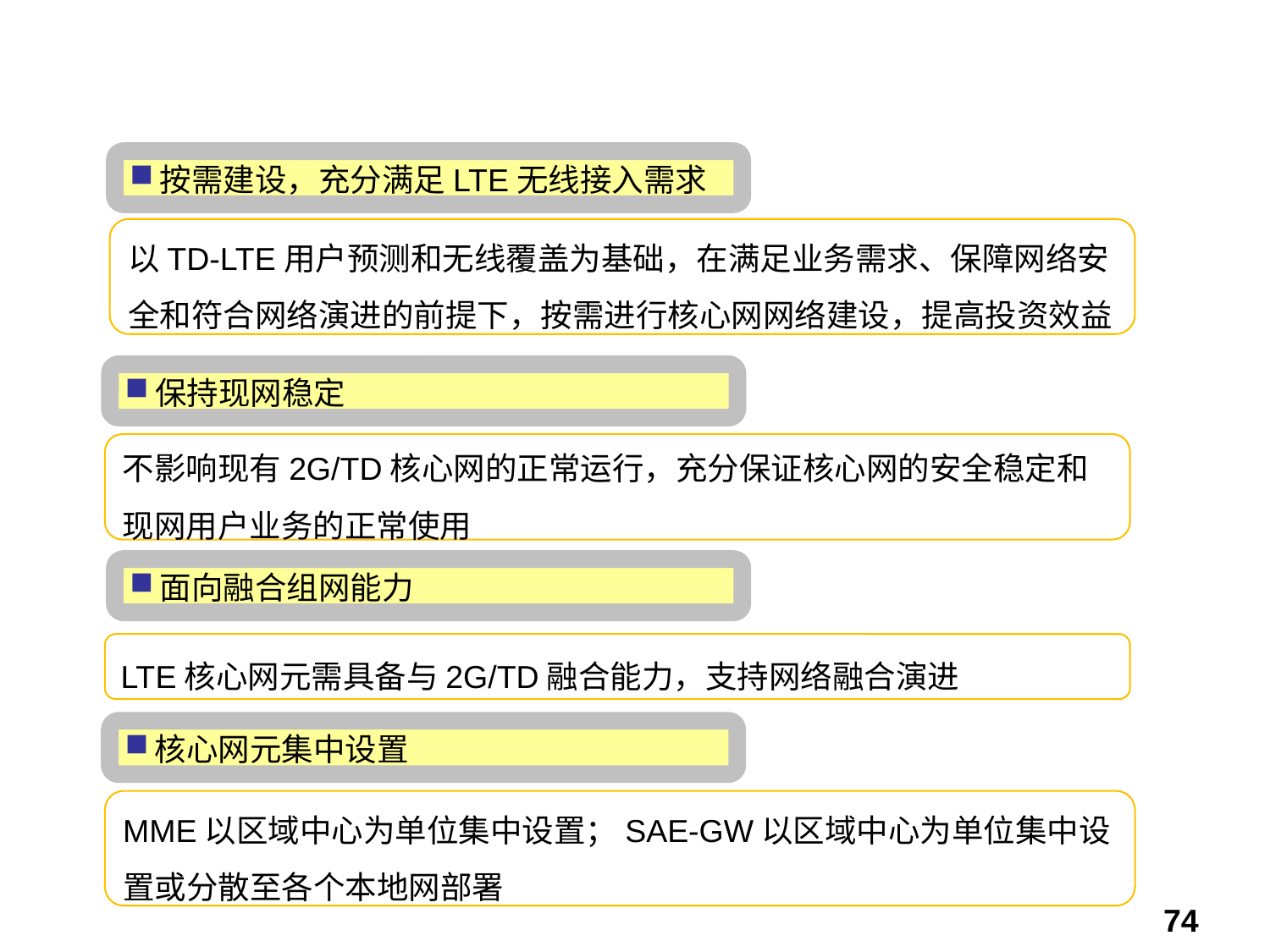

EPC核心网建设原则(移动)
按需建设，充分满足LTE无线接入需求
以TD-LTE用户预测和无线覆盖为基础，在满足业务需求、保障网络安全和符合网络演进的前提下，按需进行核心网网络建设，提高投资效益
保持现网稳定
不影响现有2G/TD核心网的正常运行，充分保证核心网的安全稳定和现网用户业务的正常使用
面向融合组网能力
LTE核心网元需具备与2G/TD融合能力，支持网络融合演进
核心网元集中设置
MME以区域中心为单位集中设置；SAE-GW以区域中心为单位集中设置或分散至各个本地网部署